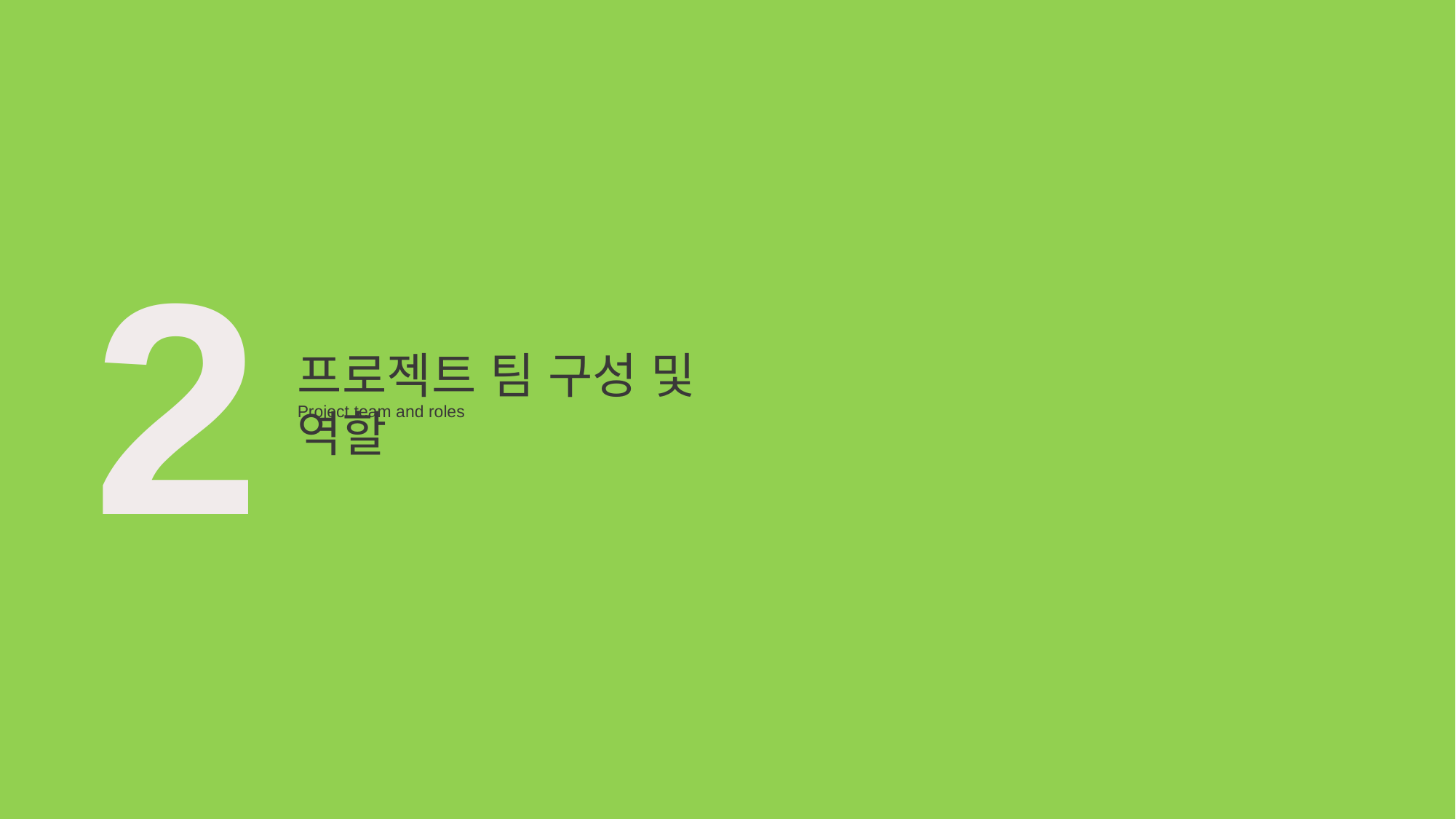

2
프로젝트 팀 구성 및 역할
Project team and roles